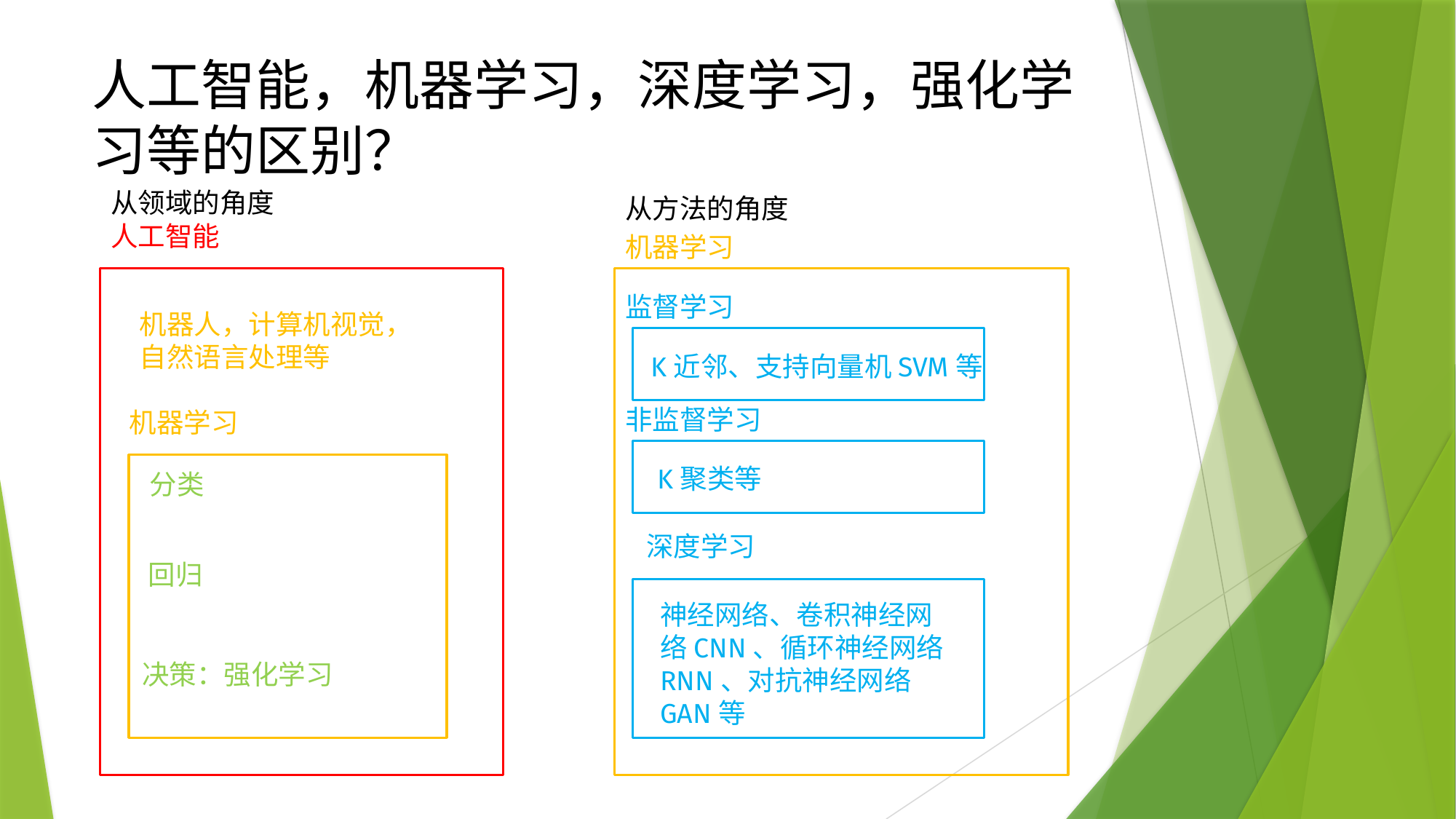

# 人工智能，机器学习，深度学习，强化学习等的区别？
从领域的角度
从方法的角度
人工智能
机器学习

监督学习
机器人，计算机视觉，自然语言处理等

K近邻、支持向量机SVM等
非监督学习
机器学习

K聚类等
分类
深度学习
回归

神经网络、卷积神经网络CNN、循环神经网络RNN、对抗神经网络GAN等
决策：强化学习